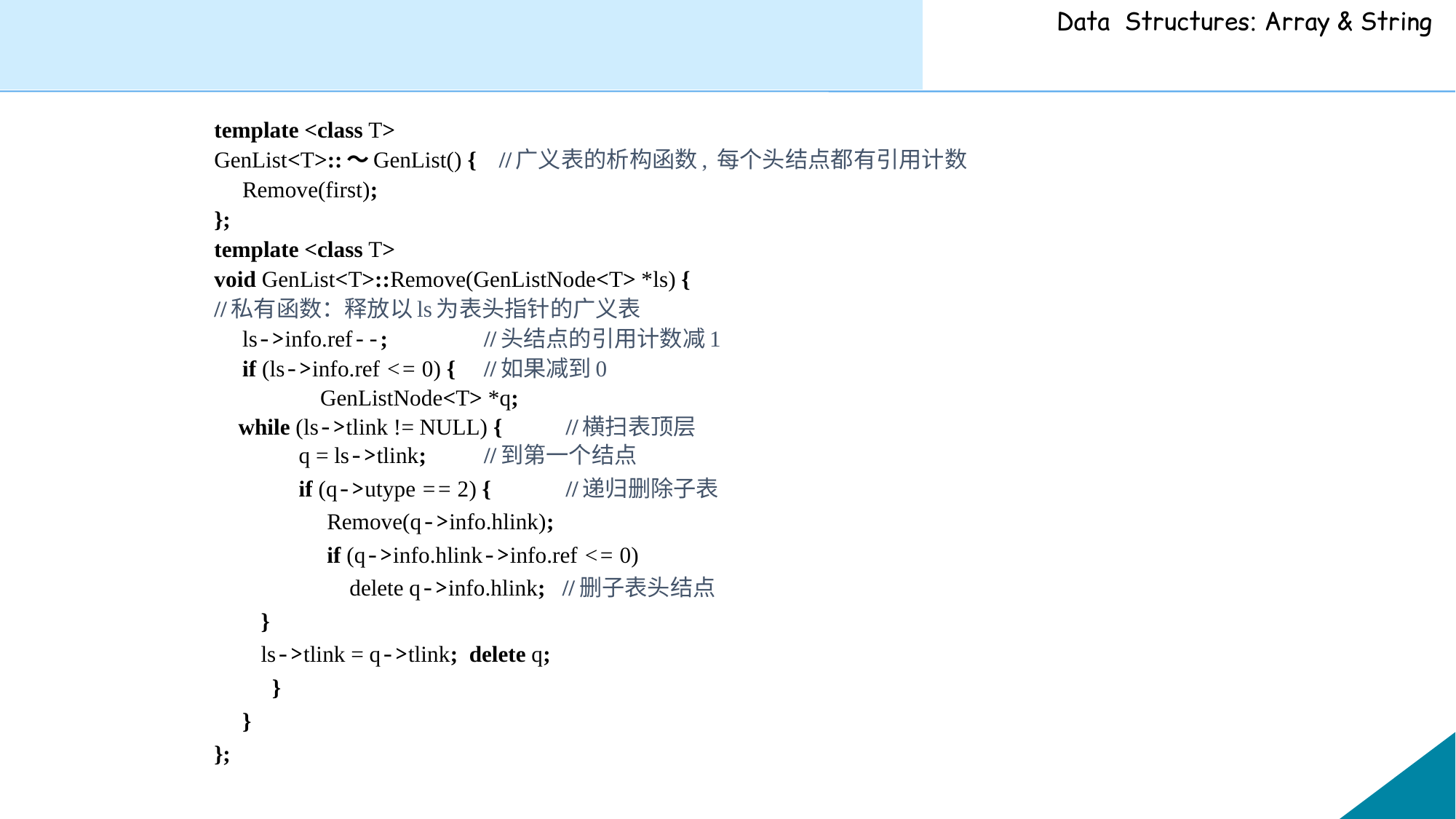

template <class T>
GenList<T>::～GenList() {    //广义表的析构函数, 每个头结点都有引用计数
     Remove(first);
};
template <class T>
void GenList<T>::Remove(GenListNode<T> *ls) {
//私有函数：释放以ls为表头指针的广义表
     ls->info.ref--;	     	//头结点的引用计数减1
     if (ls->info.ref <= 0) {		//如果减到0
   	      	GenListNode<T> *q;
 		while (ls->tlink != NULL) {	//横扫表顶层
               q = ls->tlink;			//到第一个结点
               if (q->utype == 2) {		//递归删除子表
                    Remove(q->info.hlink);
                    if (q->info.hlink->info.ref <= 0)
                        delete q->info.hlink;   //删子表头结点
 		    }
 		    ls->tlink = q->tlink;  delete q;
   	      }
     }
};